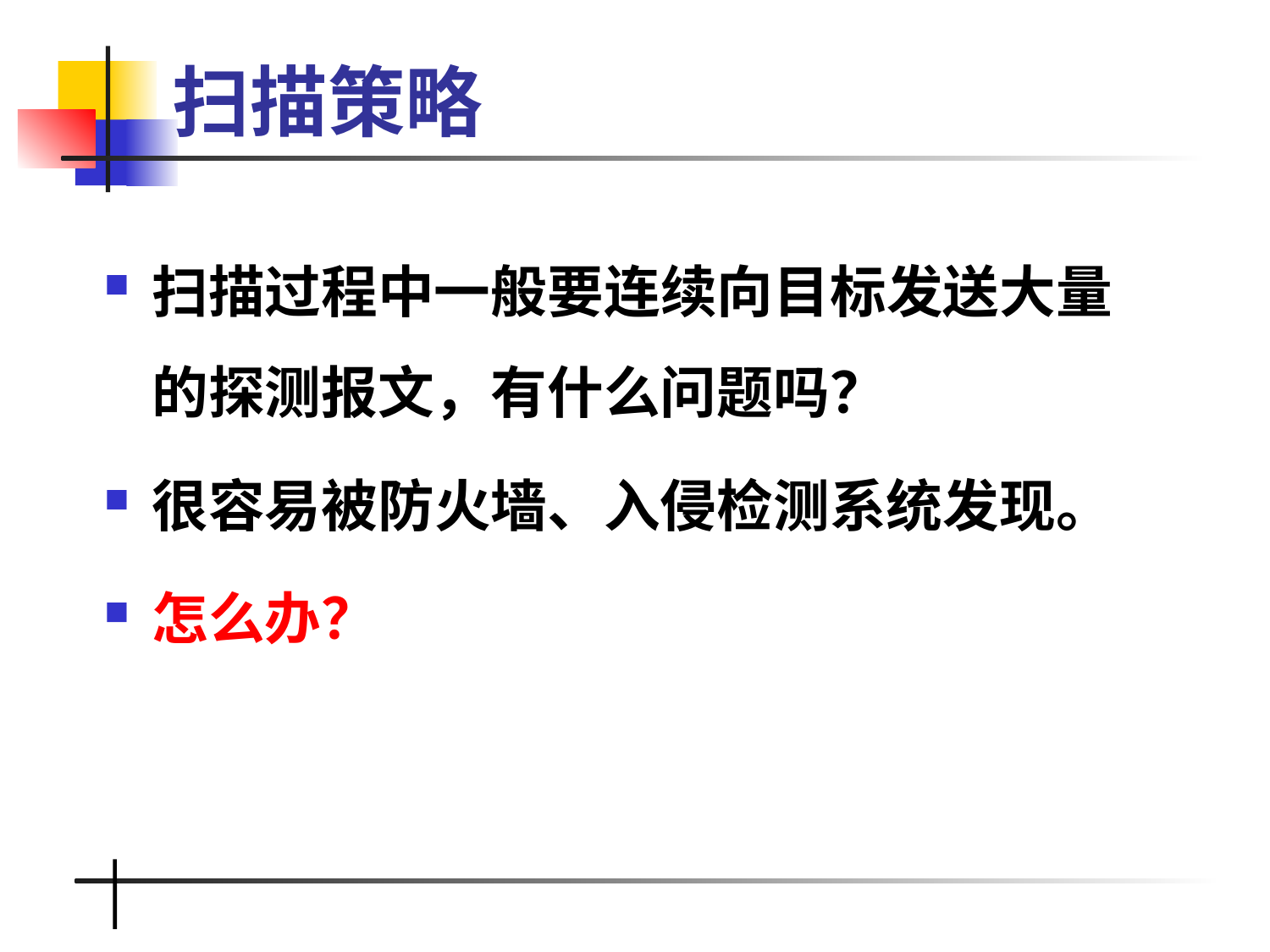

# 扫描策略
扫描过程中一般要连续向目标发送大量的探测报文，有什么问题吗？
很容易被防火墙、入侵检测系统发现。
怎么办？